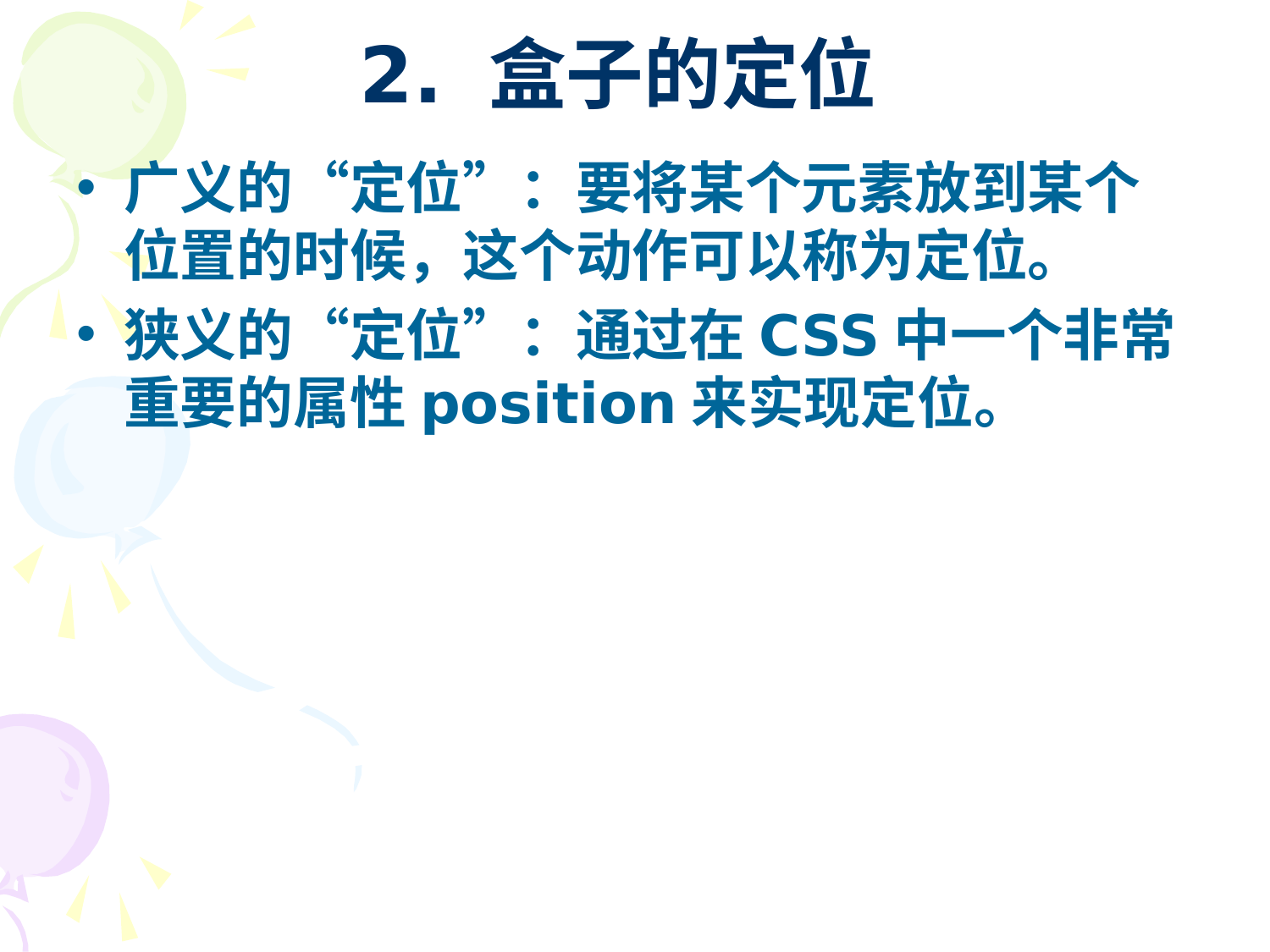

# 2. 盒子的定位
广义的“定位”：要将某个元素放到某个位置的时候，这个动作可以称为定位。
狭义的“定位”：通过在CSS中一个非常重要的属性position来实现定位。